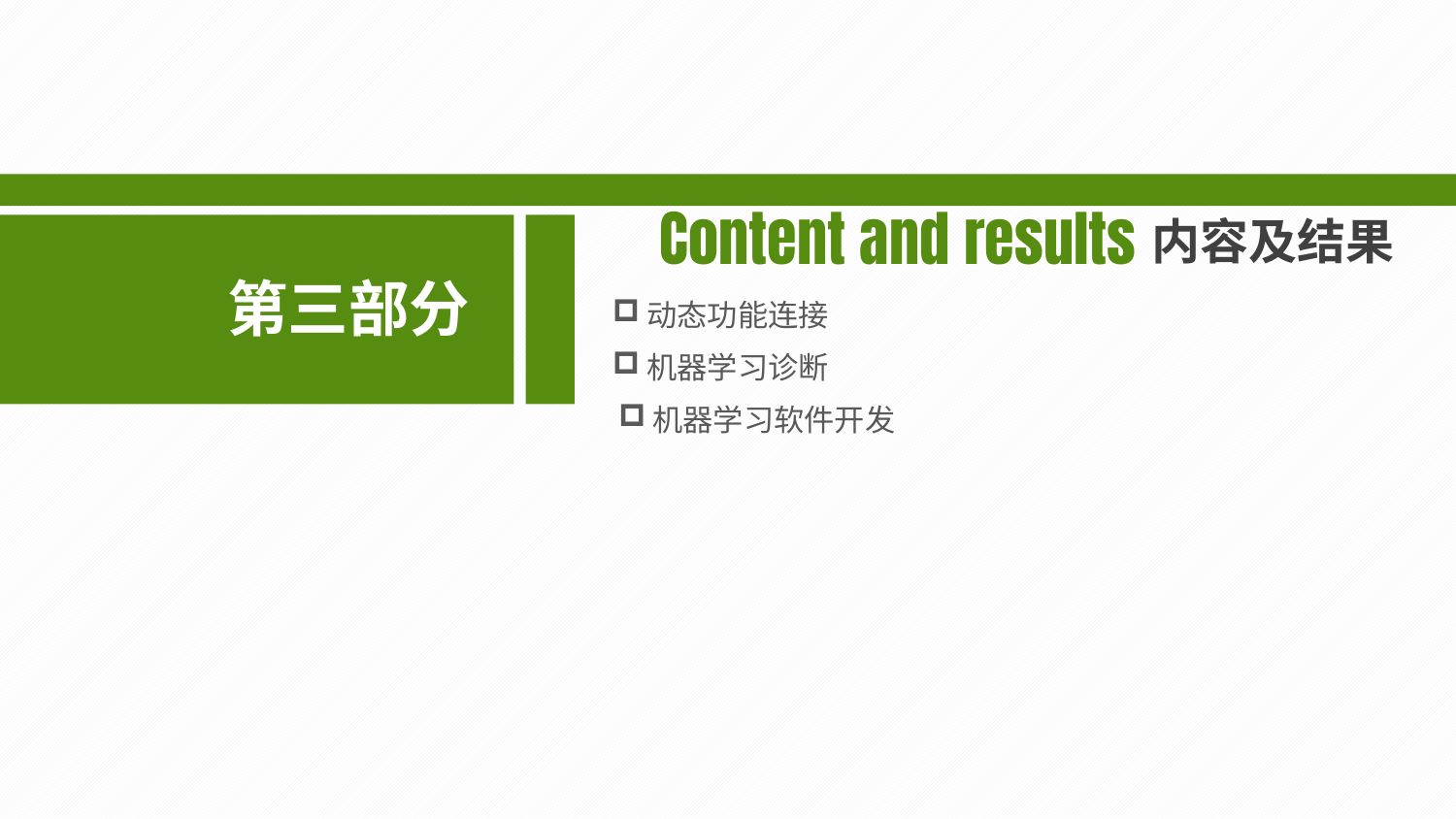

Content and results
内容及结果

第三部分
动态功能连接
机器学习诊断
机器学习软件开发